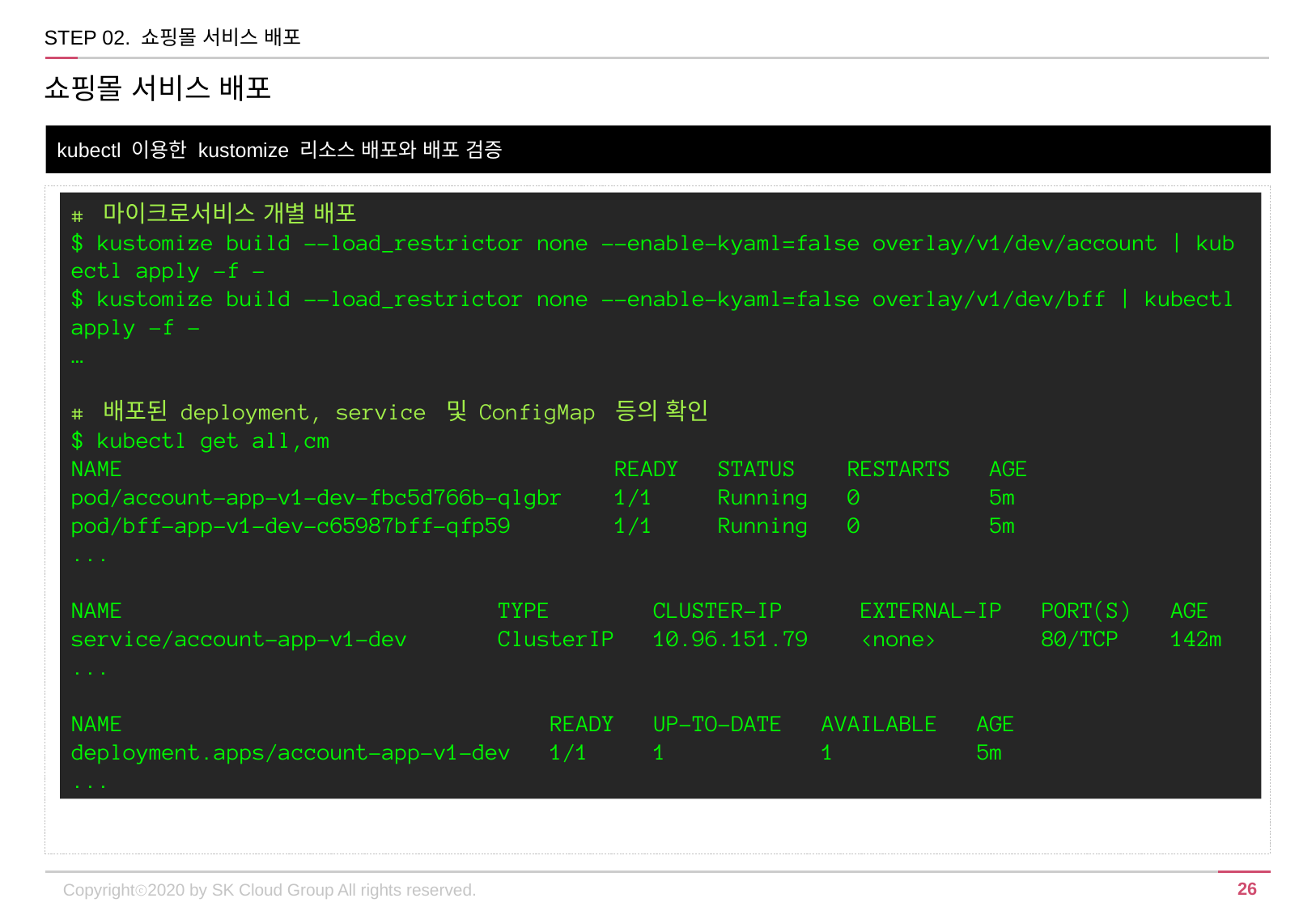

STEP 02. 쇼핑몰 서비스 배포
쇼핑몰 서비스 배포
kubectl 이용한 kustomize 리소스 배포와 배포 검증
# 마이크로서비스 개별 배포
$ kustomize build --load_restrictor none --enable-kyaml=false overlay/v1/dev/account | kub
ectl apply –f –
$ kustomize build --load_restrictor none --enable-kyaml=false overlay/v1/dev/bff | kubectl apply –f -
…

# 배포된 deployment, service 및 ConfigMap 등의 확인
$ kubectl get all,cm
NAME                                      READY   STATUS    RESTARTS   AGE
pod/account-app-v1-dev-fbc5d766b-qlgbr    1/1     Running   0          5m
pod/bff-app-v1-dev-c65987bff-qfp59        1/1     Running   0          5m
...

NAME                             TYPE        CLUSTER-IP      EXTERNAL-IP   PORT(S)   AGE
service/account-app-v1-dev       ClusterIP   10.96.151.79    <none>        80/TCP    142m
...

NAME                                 READY   UP-TO-DATE   AVAILABLE   AGE
deployment.apps/account-app-v1-dev   1/1     1            1           5m
...
Copyrightⓒ2020 by SK Cloud Group All rights reserved.